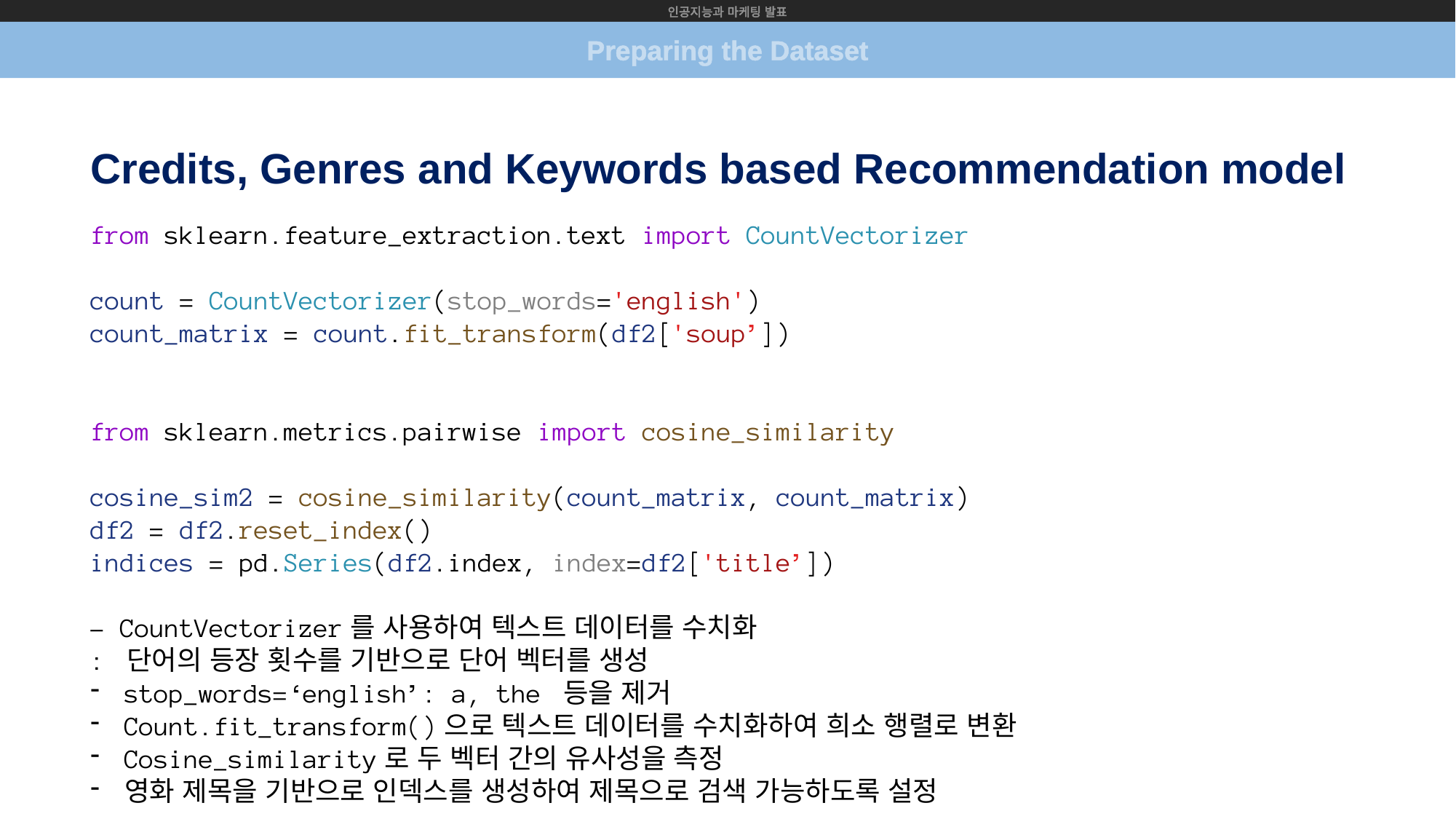

인공지능과 마케팅 발표

Preparing the Dataset
Credits, Genres and Keywords based Recommendation model

from sklearn.feature_extraction.text import CountVectorizer
count = CountVectorizer(stop_words='english')
count_matrix = count.fit_transform(df2['soup’])

from sklearn.metrics.pairwise import cosine_similarity
cosine_sim2 = cosine_similarity(count_matrix, count_matrix)
df2 = df2.reset_index()
indices = pd.Series(df2.index, index=df2['title’])

- CountVectorizer를 사용하여 텍스트 데이터를 수치화
: 단어의 등장 횟수를 기반으로 단어 벡터를 생성
stop_words=‘english’: a, the 등을 제거
Count.fit_transform()으로 텍스트 데이터를 수치화하여 희소 행렬로 변환
Cosine_similarity로 두 벡터 간의 유사성을 측정
영화 제목을 기반으로 인덱스를 생성하여 제목으로 검색 가능하도록 설정